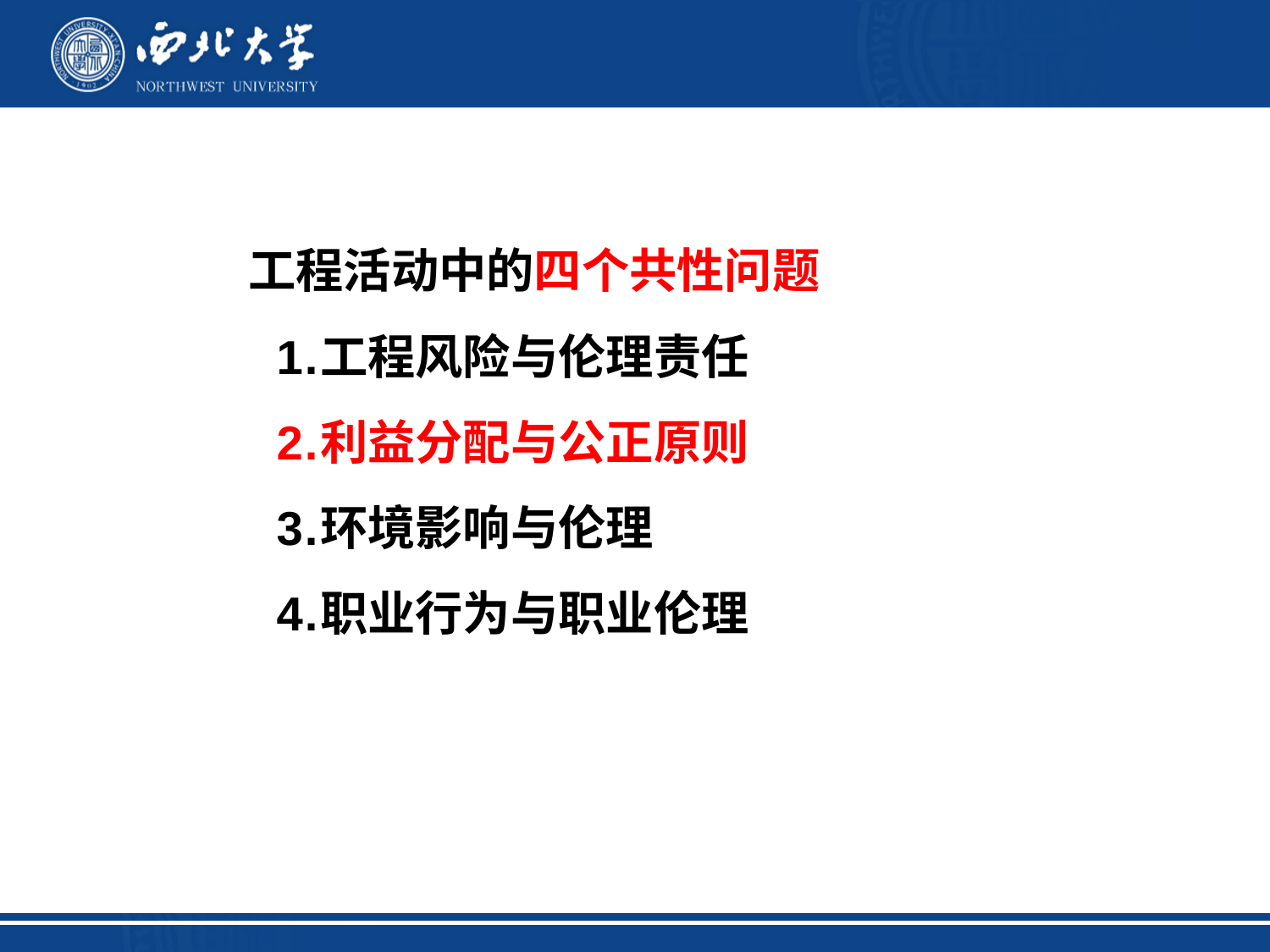

工程活动中的四个共性问题
工程风险与伦理责任
利益分配与公正原则
环境影响与伦理
职业行为与职业伦理